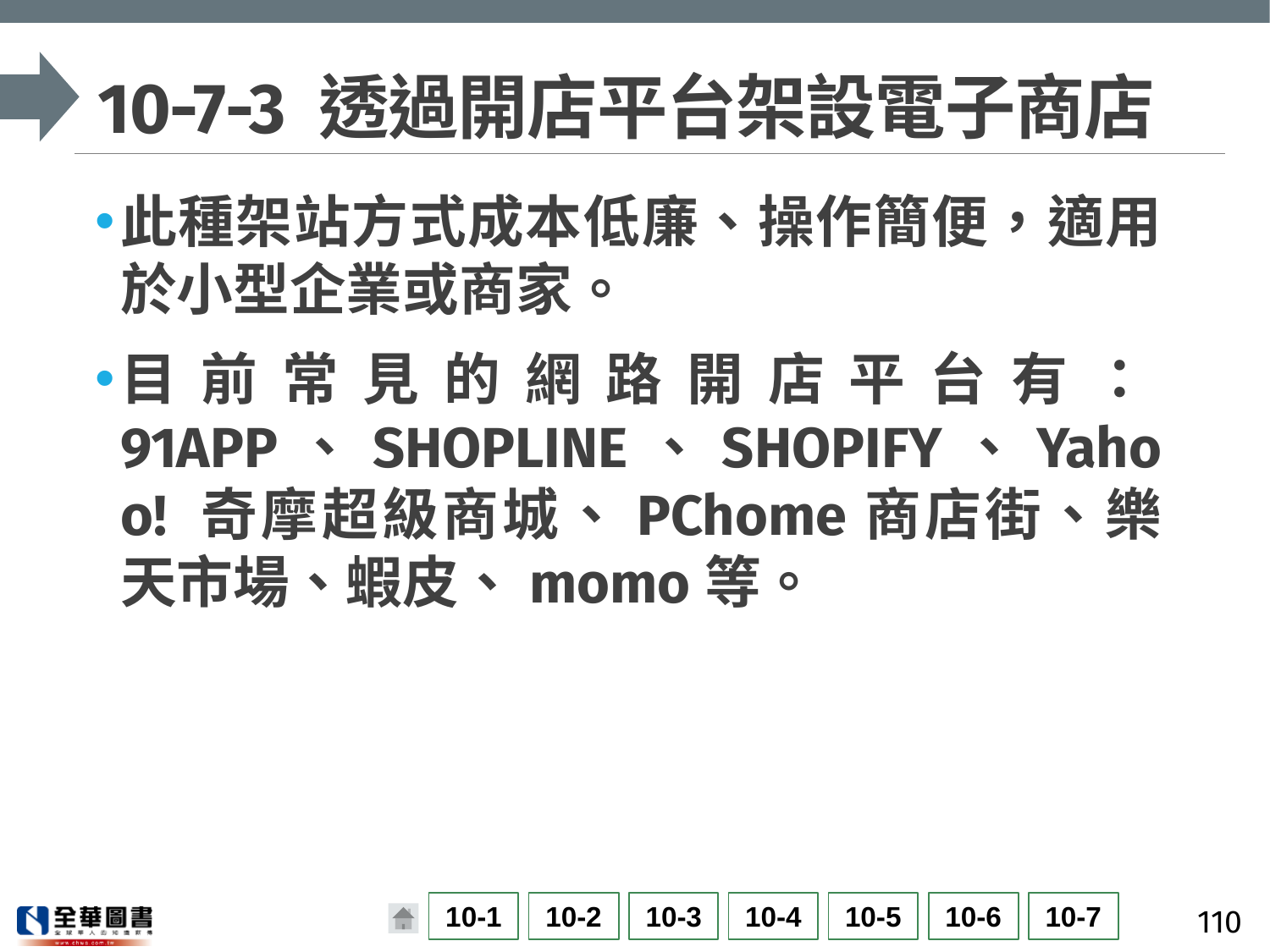

# 10-7-3 透過開店平台架設電子商店
此種架站方式成本低廉、操作簡便，適用於小型企業或商家。
目前常見的網路開店平台有：91APP、SHOPLINE、SHOPIFY、Yahoo! 奇摩超級商城、PChome商店街、樂天市場、蝦皮、momo等。
110